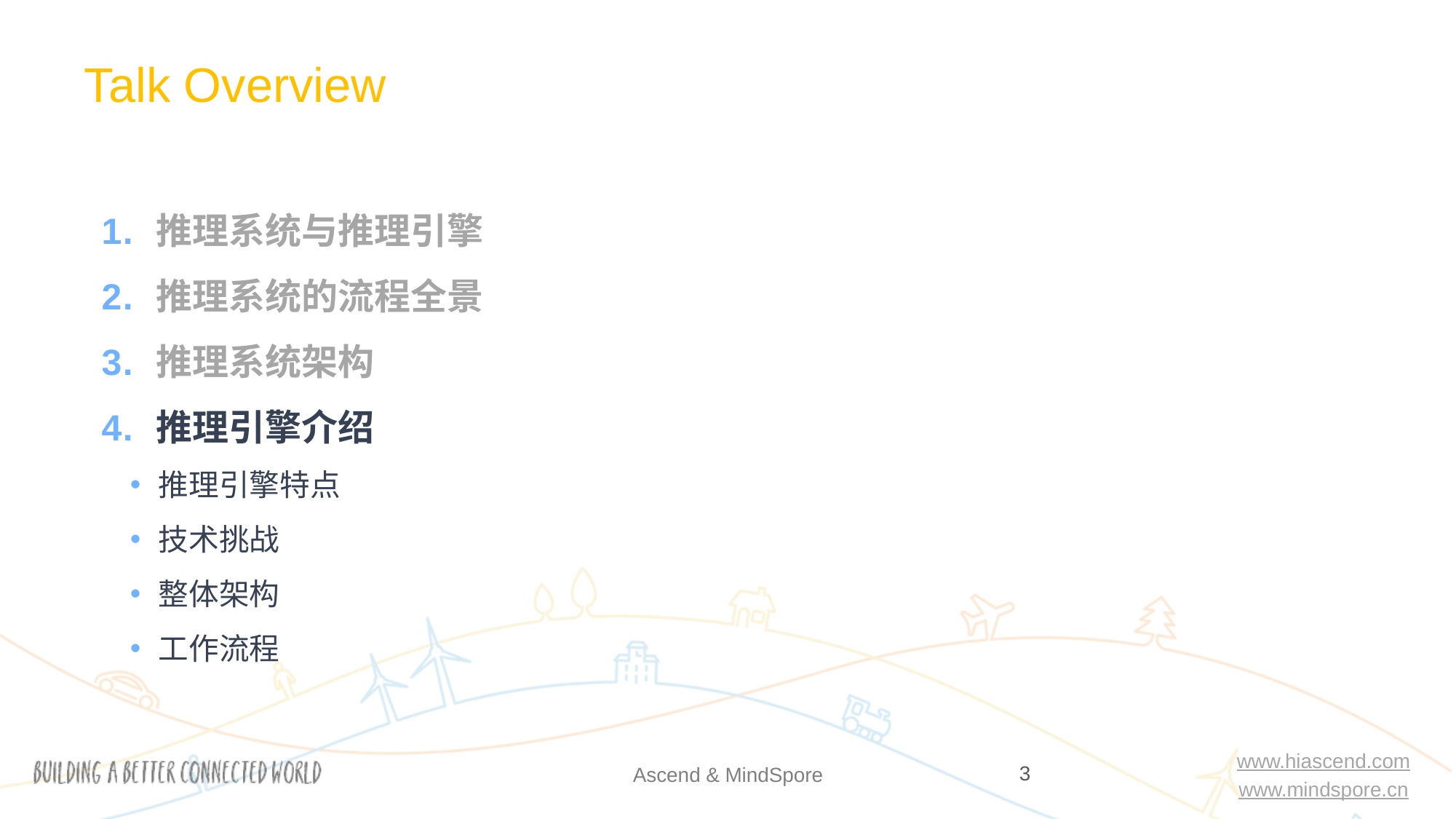

Talk Overview
推理系统与推理引擎
推理系统的流程全景
推理系统架构
推理引擎介绍
推理引擎特点
技术挑战
整体架构
工作流程